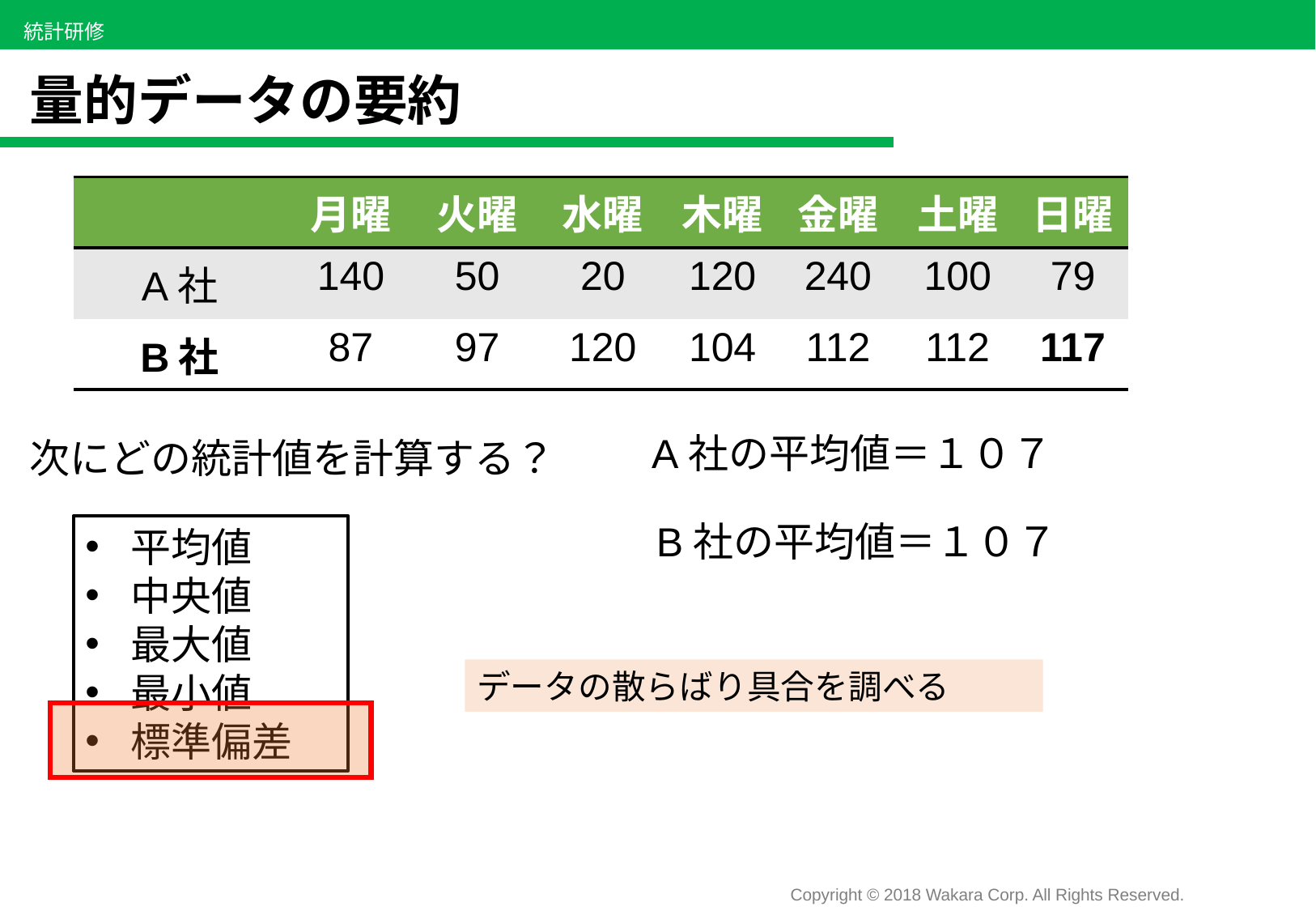

# 量的データの要約
|  | 月曜 | 火曜 | 水曜 | 木曜 | 金曜 | 土曜 | 日曜 |
| --- | --- | --- | --- | --- | --- | --- | --- |
| A社 | 140 | 50 | 20 | 120 | 240 | 100 | 79 |
| B社 | 87 | 97 | 120 | 104 | 112 | 112 | 117 |
A社の平均値＝１０７
次にどの統計値を計算する？
B社の平均値＝１０７
平均値
中央値
最大値
最小値
標準偏差
データの散らばり具合を調べる